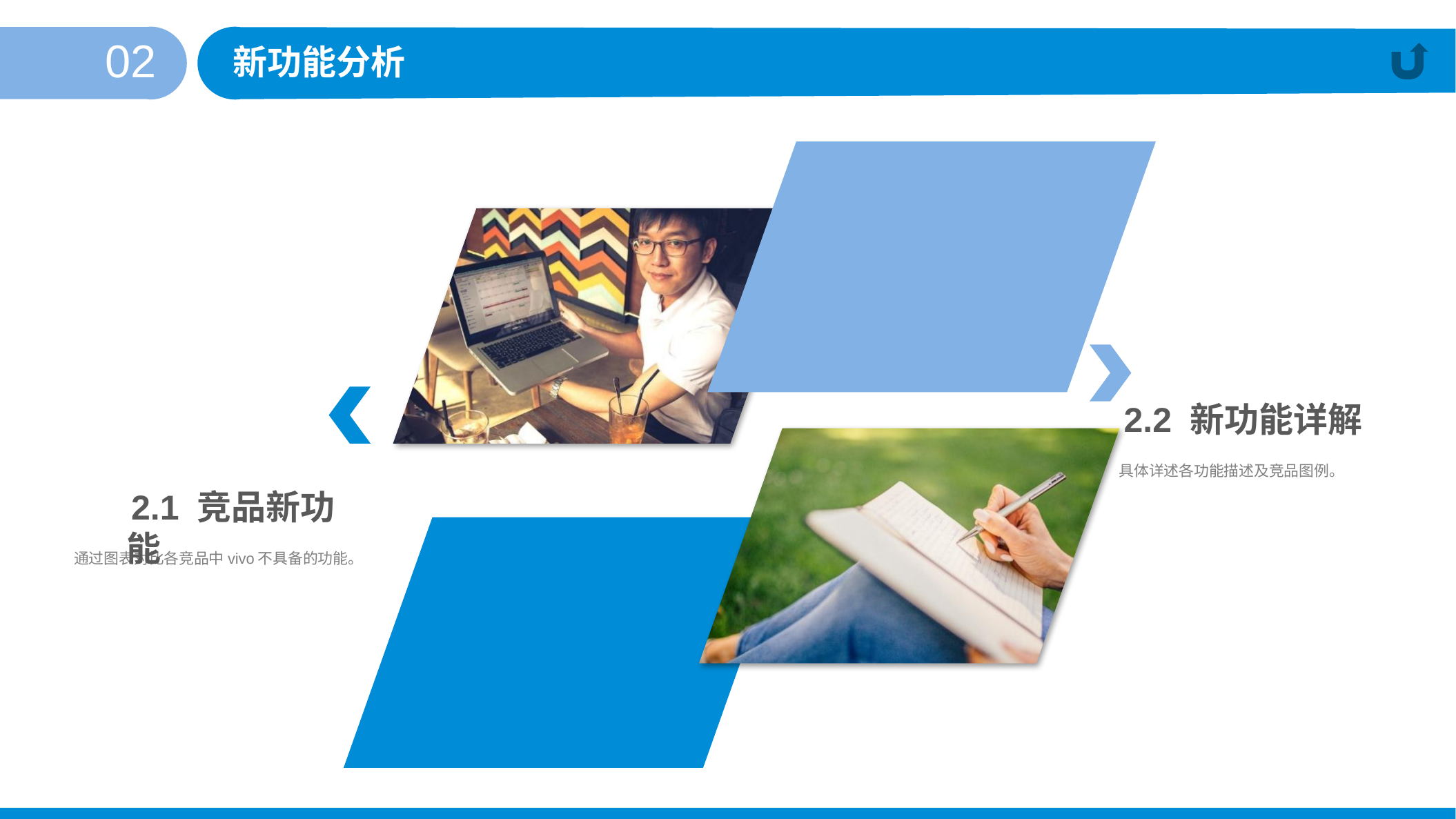

02

新功能分析

 2.2 新功能详解

具体详述各功能描述及竞品图例。
 2.1 竞品新功能

通过图表对比各竞品中vivo不具备的功能。